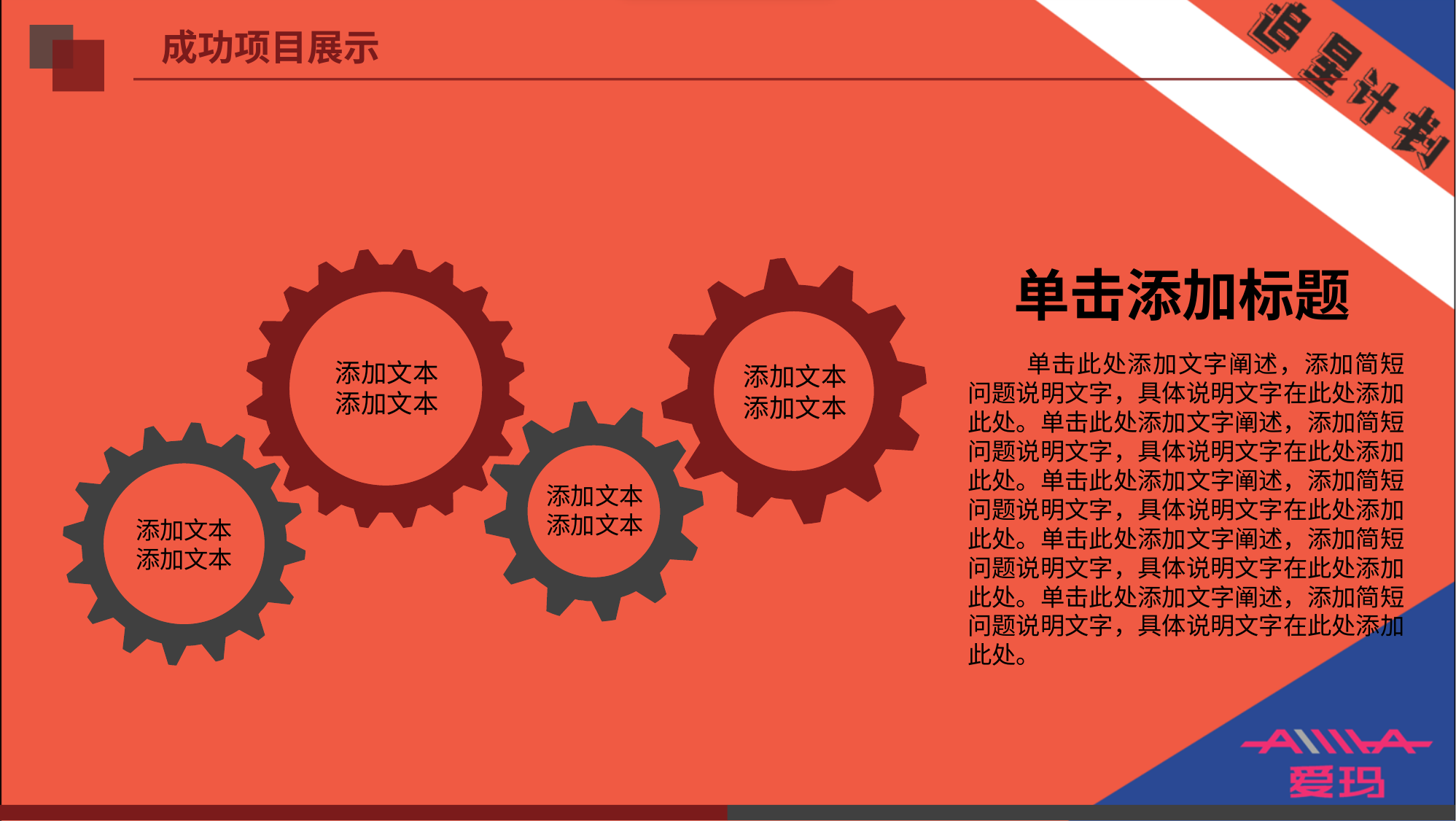

成功项目展示

单击添加标题

        单击此处添加文字阐述，添加简短问题说明文字，具体说明文字在此处添加此处。单击此处添加文字阐述，添加简短问题说明文字，具体说明文字在此处添加此处。单击此处添加文字阐述，添加简短问题说明文字，具体说明文字在此处添加此处。单击此处添加文字阐述，添加简短问题说明文字，具体说明文字在此处添加此处。单击此处添加文字阐述，添加简短问题说明文字，具体说明文字在此处添加此处。

添加文本
添加文本
添加文本
添加文本

添加文本
添加文本
添加文本添加文本